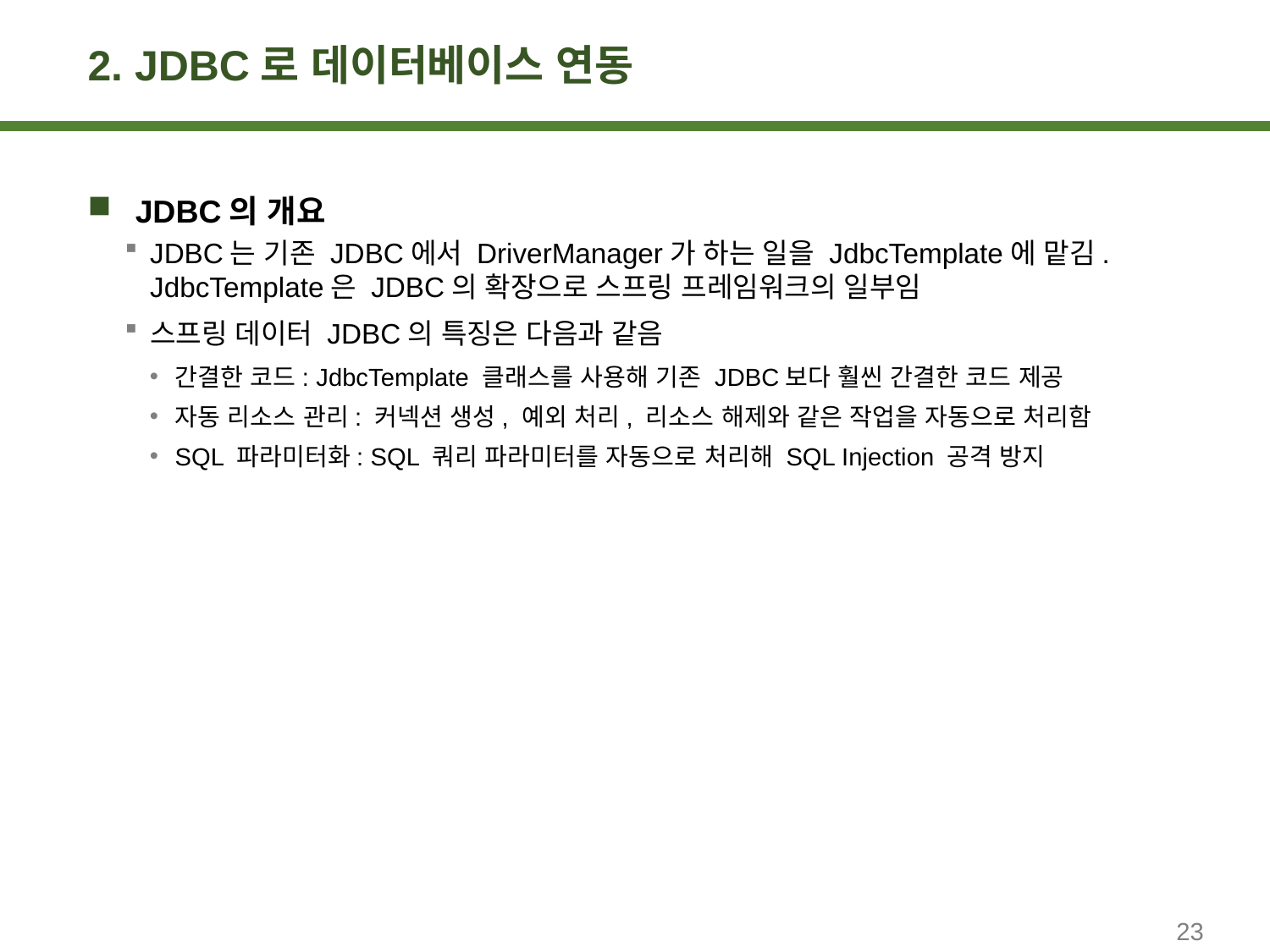

# 2. JDBC로 데이터베이스 연동
JDBC의 개요
JDBC는 기존 JDBC에서 DriverManager가 하는 일을 JdbcTemplate에 맡김. JdbcTemplate은 JDBC의 확장으로 스프링 프레임워크의 일부임
스프링 데이터 JDBC의 특징은 다음과 같음
간결한 코드: JdbcTemplate 클래스를 사용해 기존 JDBC보다 훨씬 간결한 코드 제공
자동 리소스 관리: 커넥션 생성, 예외 처리, 리소스 해제와 같은 작업을 자동으로 처리함
SQL 파라미터화: SQL 쿼리 파라미터를 자동으로 처리해 SQL Injection 공격 방지